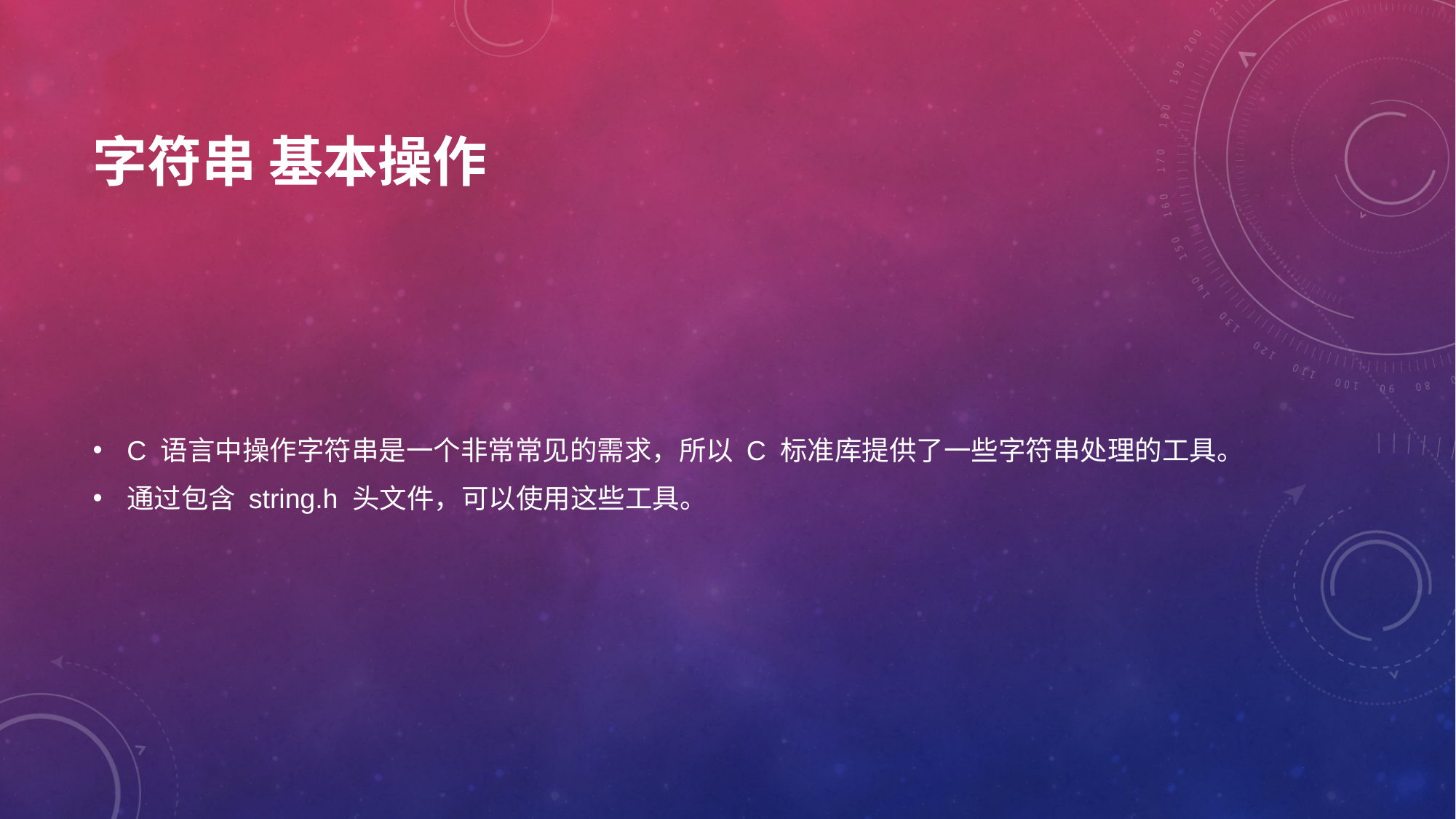

# 字符串 基本操作
C 语言中操作字符串是一个非常常见的需求，所以 C 标准库提供了一些字符串处理的工具。
通过包含 string.h 头文件，可以使用这些工具。